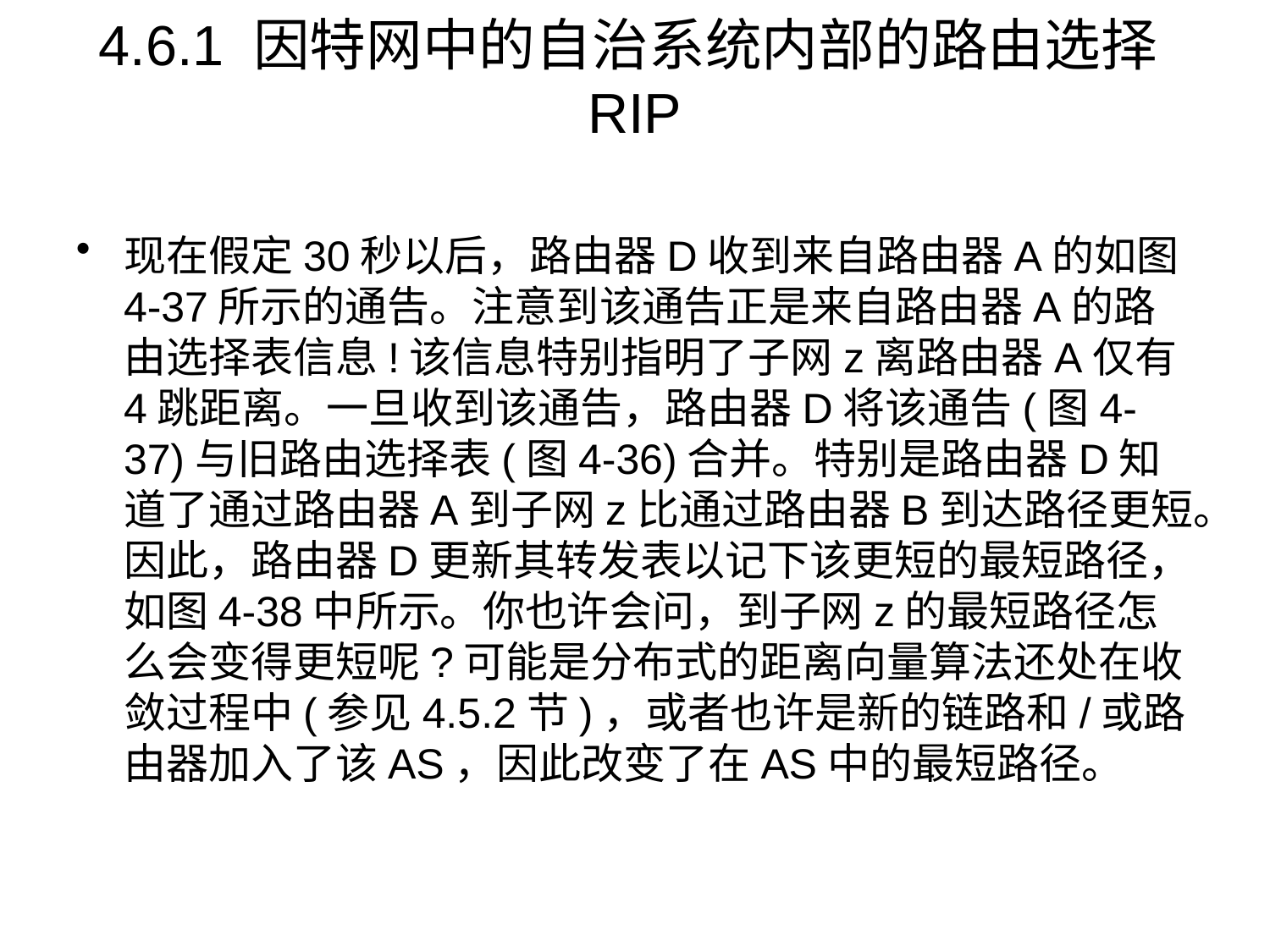

# 4.6.1 因特网中的自治系统内部的路由选择RIP
现在假定30秒以后，路由器D收到来自路由器A的如图4-37所示的通告。注意到该通告正是来自路由器A的路由选择表信息!该信息特别指明了子网z离路由器A仅有4跳距离。一旦收到该通告，路由器D将该通告(图4-37)与旧路由选择表(图4-36)合并。特别是路由器D知道了通过路由器A到子网z比通过路由器B到达路径更短。因此，路由器D更新其转发表以记下该更短的最短路径，如图4-38中所示。你也许会问，到子网z的最短路径怎么会变得更短呢?可能是分布式的距离向量算法还处在收敛过程中(参见4.5.2节)，或者也许是新的链路和/或路由器加入了该AS，因此改变了在AS中的最短路径。